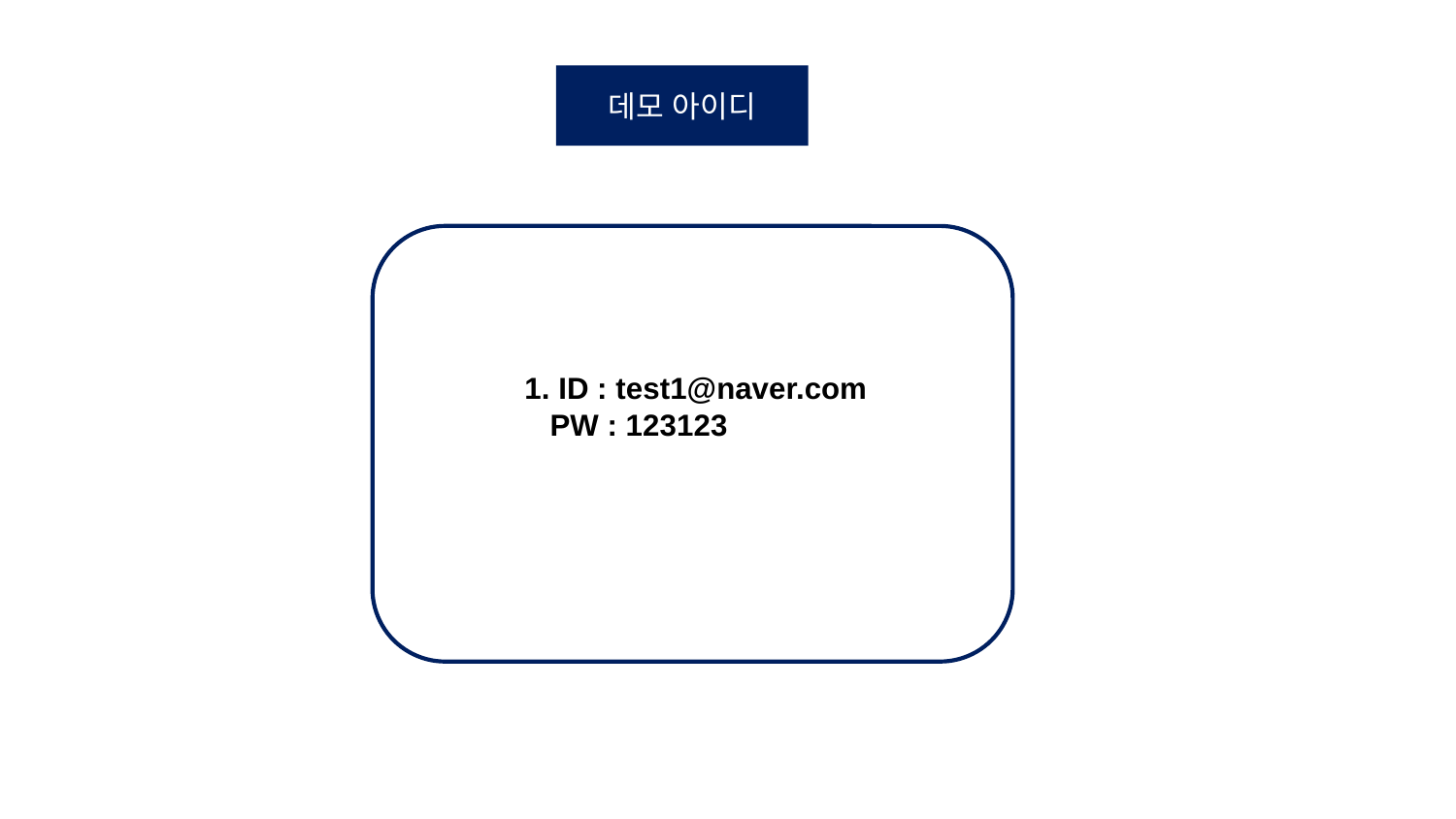

데모 아이디

1. ID : test1@naver.com
   PW : 123123